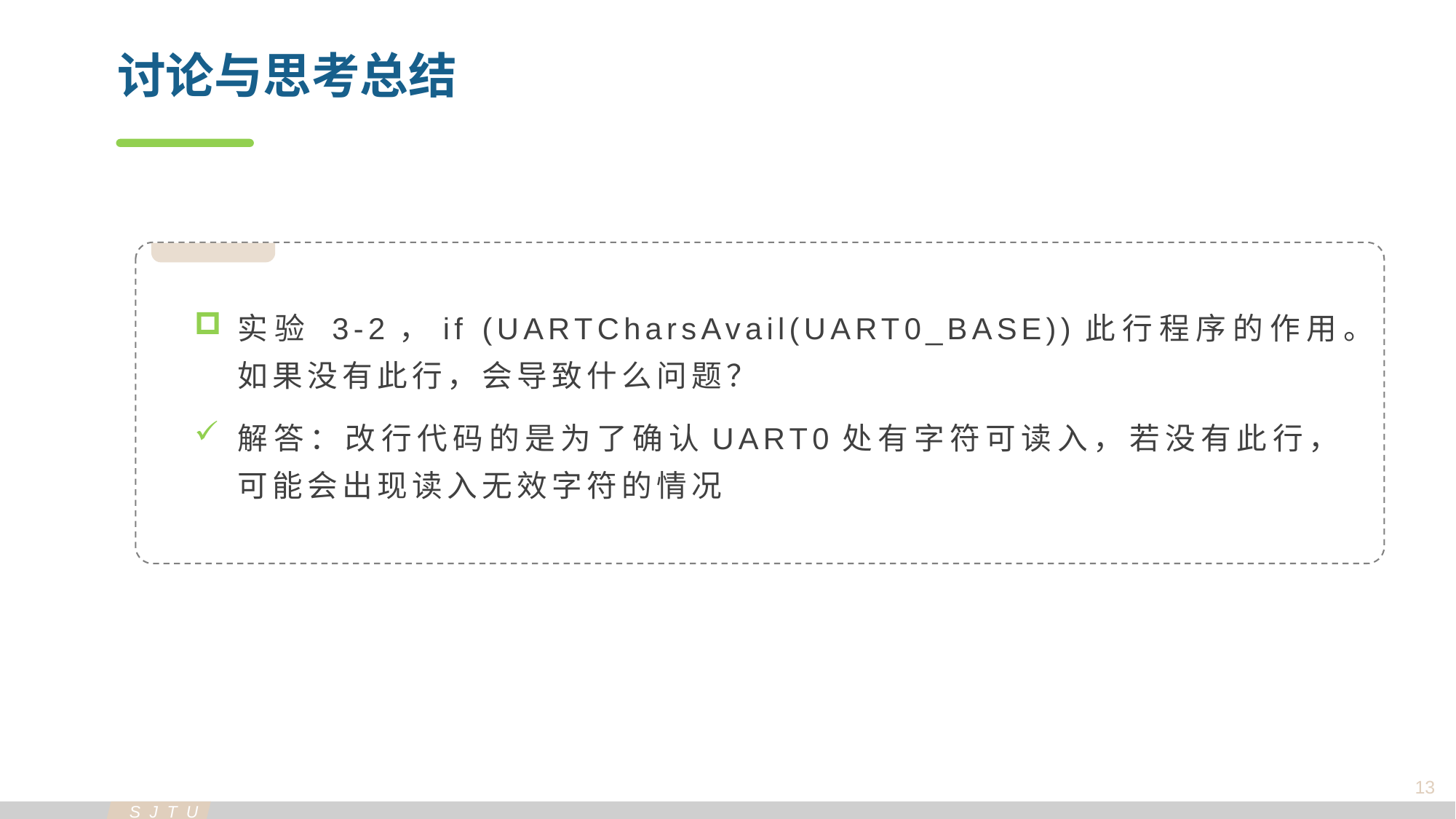

讨论与思考总结

实验 3-2，if (UARTCharsAvail(UART0_BASE))此行程序的作用。如果没有此行，会导致什么问题？
解答：改行代码的是为了确认UART0处有字符可读入，若没有此行，可能会出现读入无效字符的情况
13